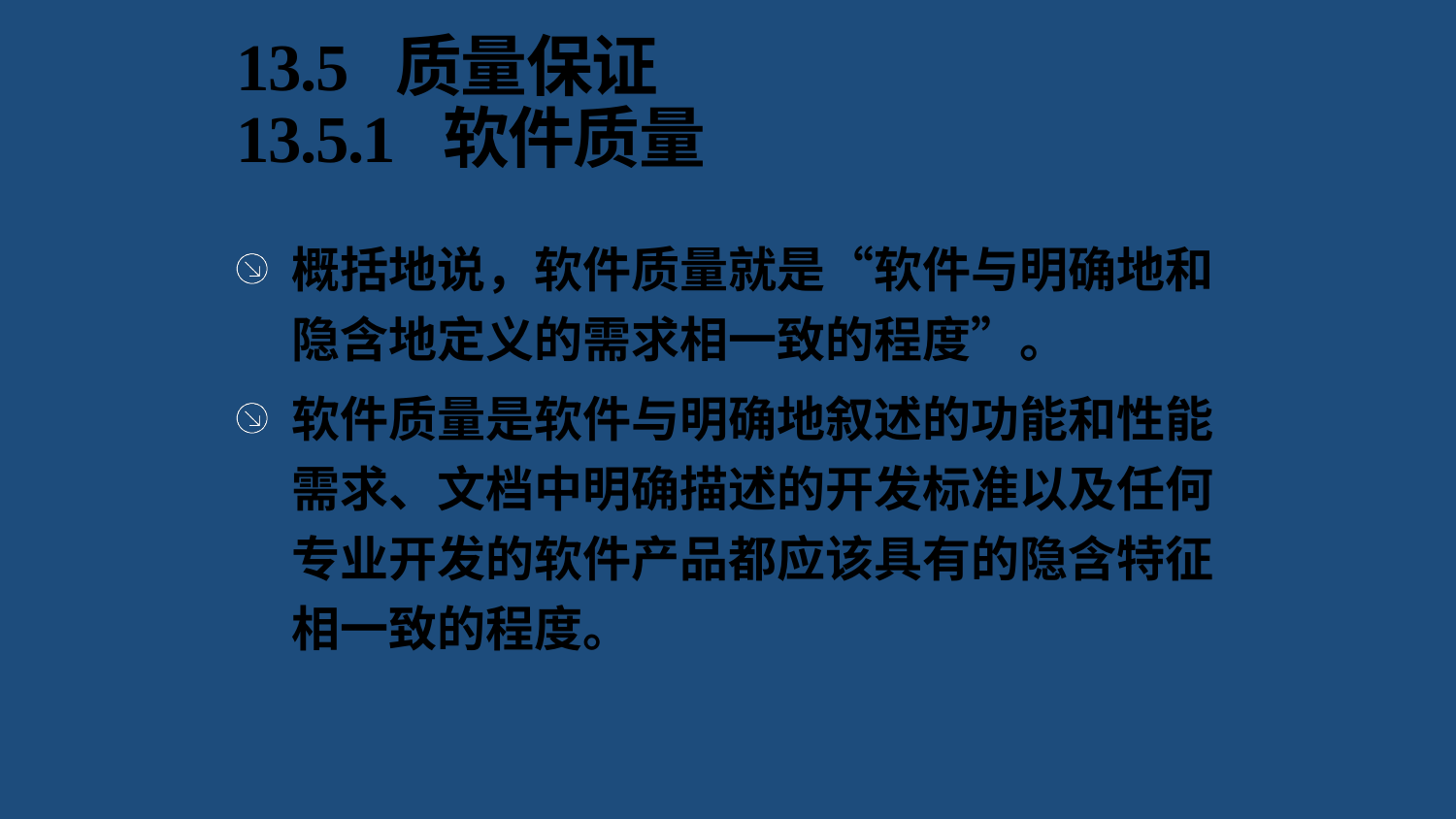

# 13.5  质量保证 13.5.1  软件质量
概括地说，软件质量就是“软件与明确地和隐含地定义的需求相一致的程度”。
软件质量是软件与明确地叙述的功能和性能需求、文档中明确描述的开发标准以及任何专业开发的软件产品都应该具有的隐含特征相一致的程度。